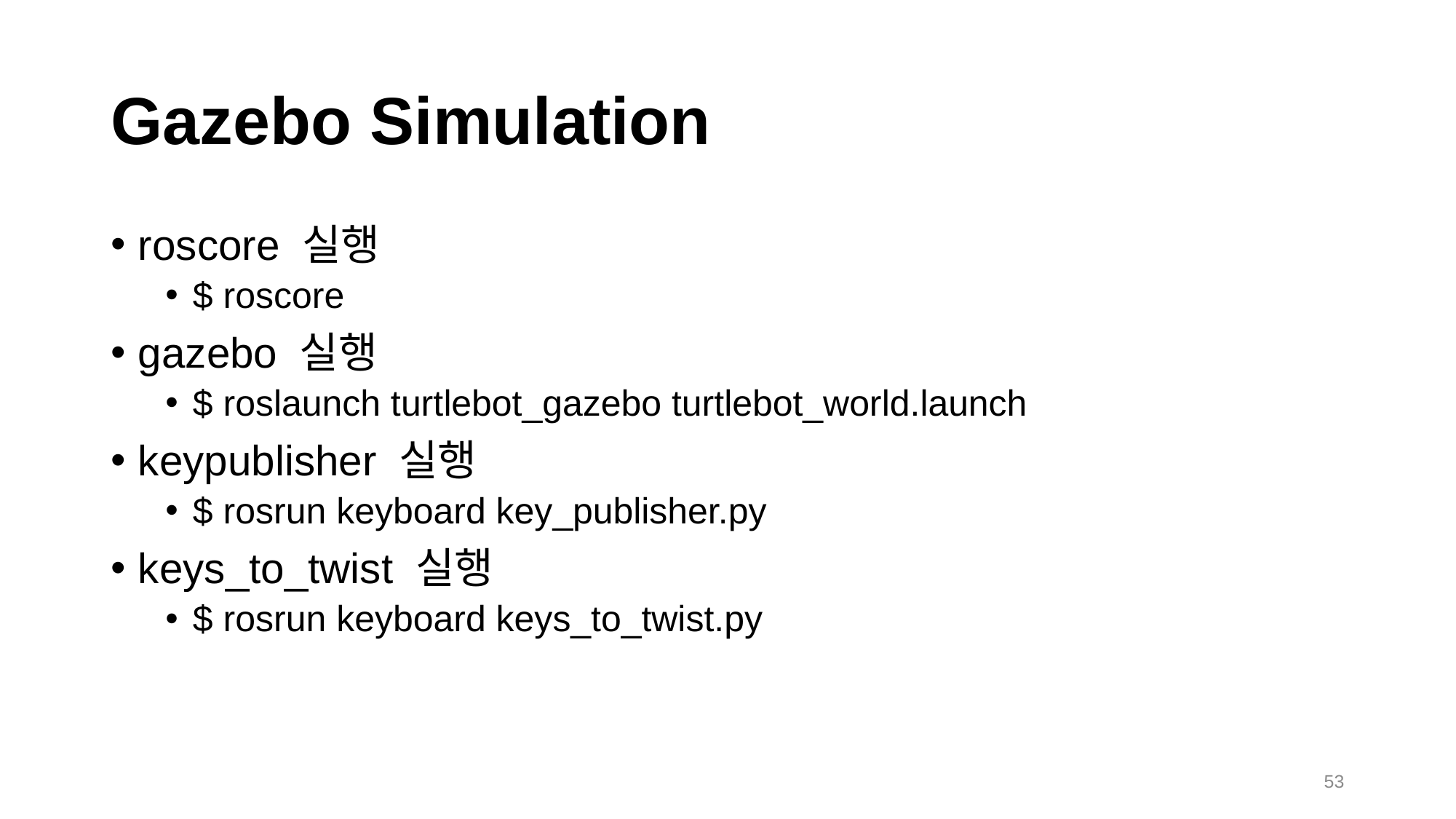

# Gazebo Simulation
roscore 실행
$ roscore
gazebo 실행
$ roslaunch turtlebot_gazebo turtlebot_world.launch
keypublisher 실행
$ rosrun keyboard key_publisher.py
keys_to_twist 실행
$ rosrun keyboard keys_to_twist.py
53